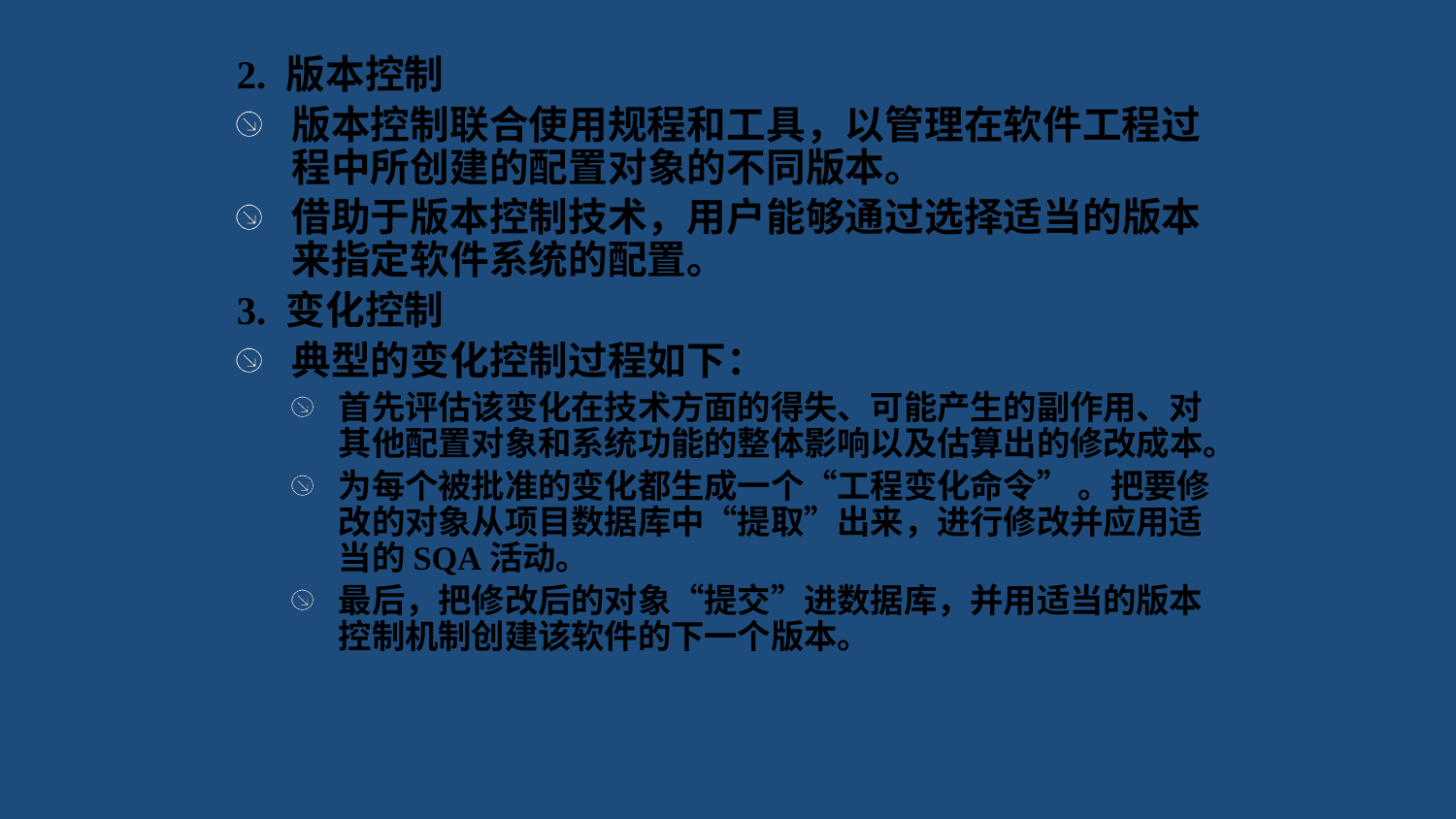

2. 版本控制
版本控制联合使用规程和工具，以管理在软件工程过程中所创建的配置对象的不同版本。
借助于版本控制技术，用户能够通过选择适当的版本来指定软件系统的配置。
3. 变化控制
典型的变化控制过程如下：
首先评估该变化在技术方面的得失、可能产生的副作用、对其他配置对象和系统功能的整体影响以及估算出的修改成本。
为每个被批准的变化都生成一个“工程变化命令” 。把要修改的对象从项目数据库中“提取”出来，进行修改并应用适当的SQA活动。
最后，把修改后的对象“提交”进数据库，并用适当的版本控制机制创建该软件的下一个版本。